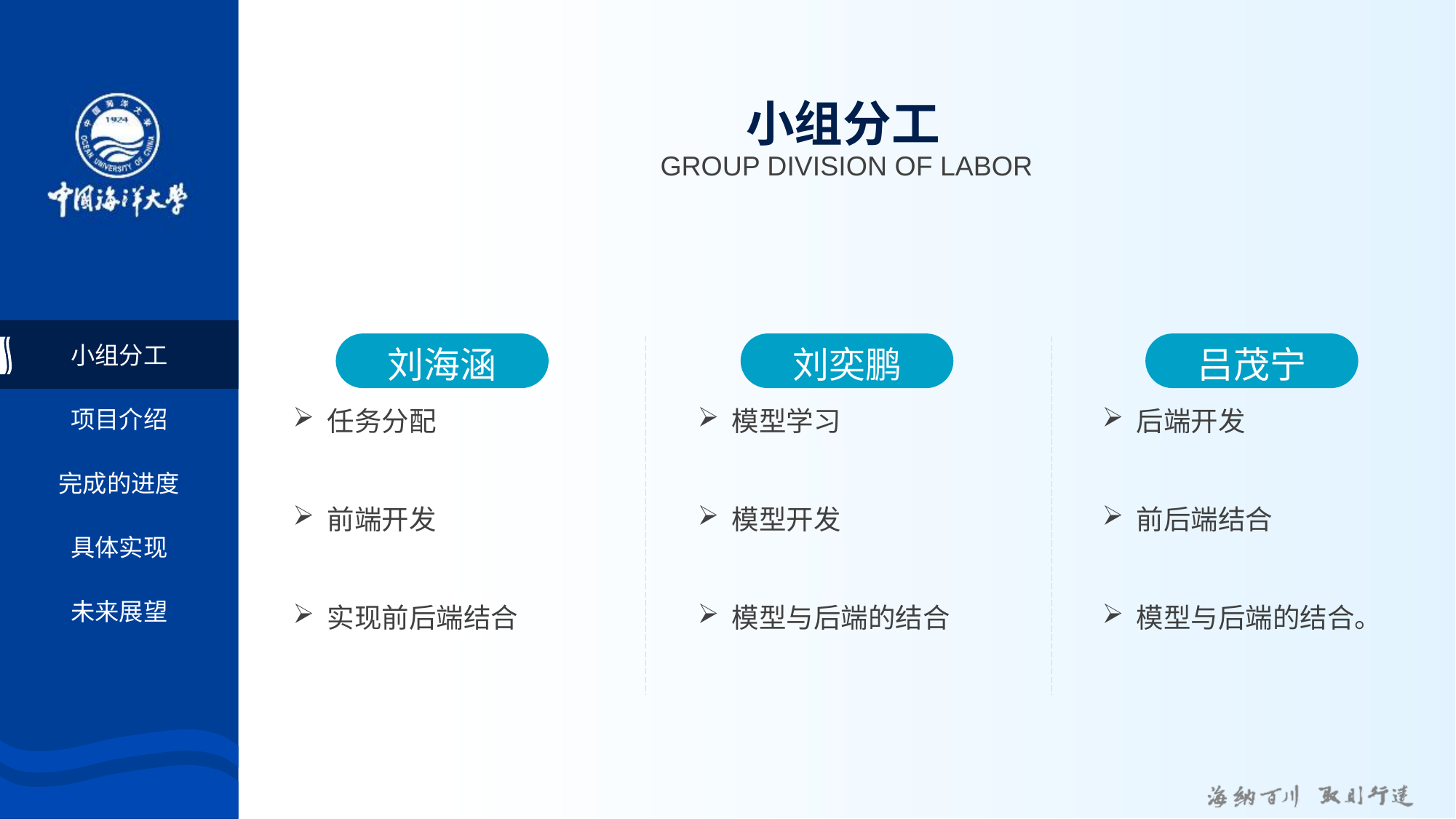

# 小组分工
GROUP DIVISION OF LABOR

小组分工
刘海涵
刘奕鹏
吕茂宁
任务分配

前端开发

实现前后端结合
模型学习

模型开发

模型与后端的结合
后端开发

前后端结合

模型与后端的结合。
项目介绍
完成的进度
具体实现
未来展望